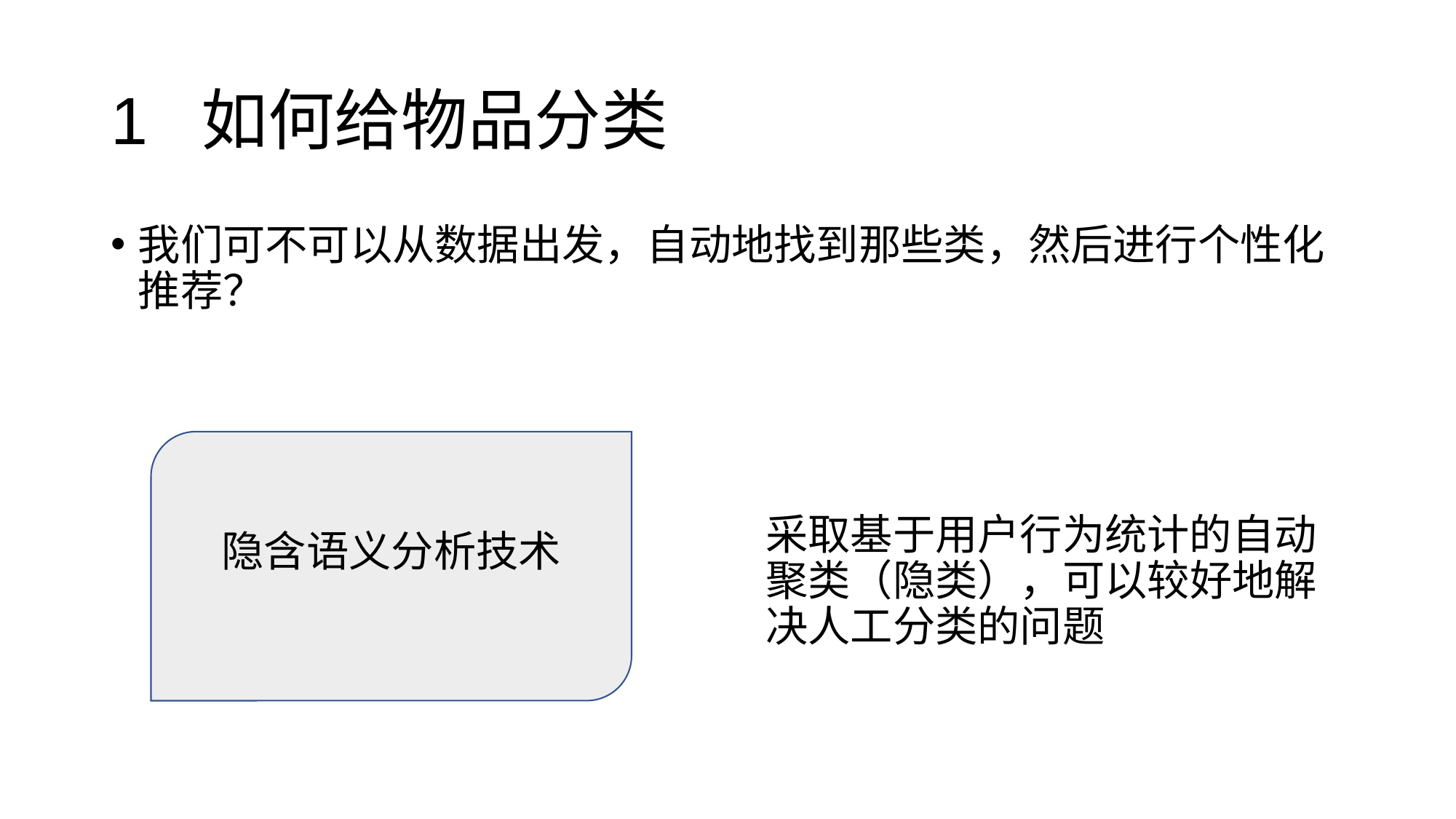

# 1  如何给物品分类
我们可不可以从数据出发，自动地找到那些类，然后进行个性化推荐？

						采取基于用户行为统计的自动						聚类（隐类），可以较好地解						决人工分类的问题
隐含语义分析技术